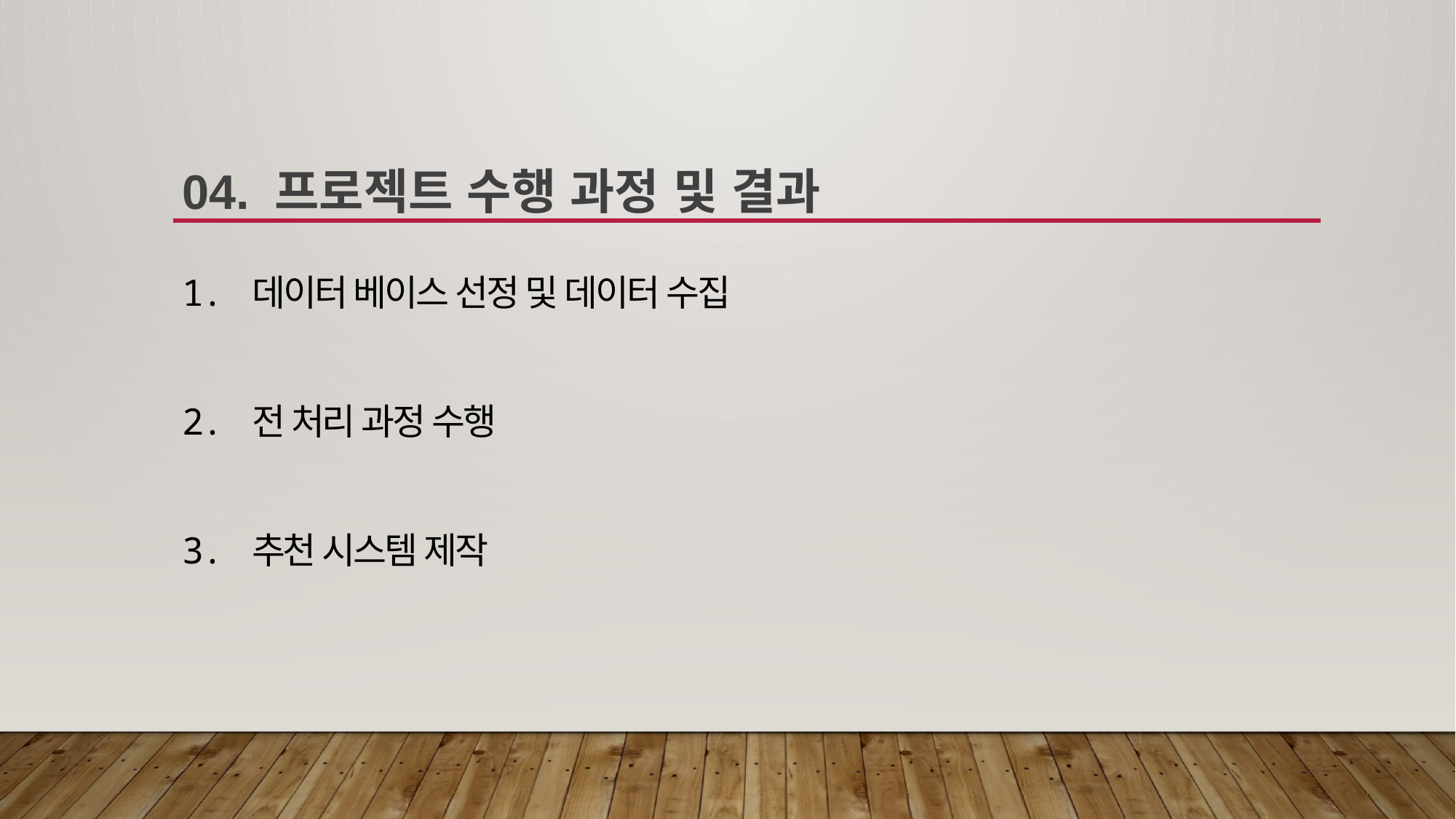

04. 프로젝트 수행 과정 및 결과
1. 데이터 베이스 선정 및 데이터 수집
2. 전 처리 과정 수행
3. 추천 시스템 제작